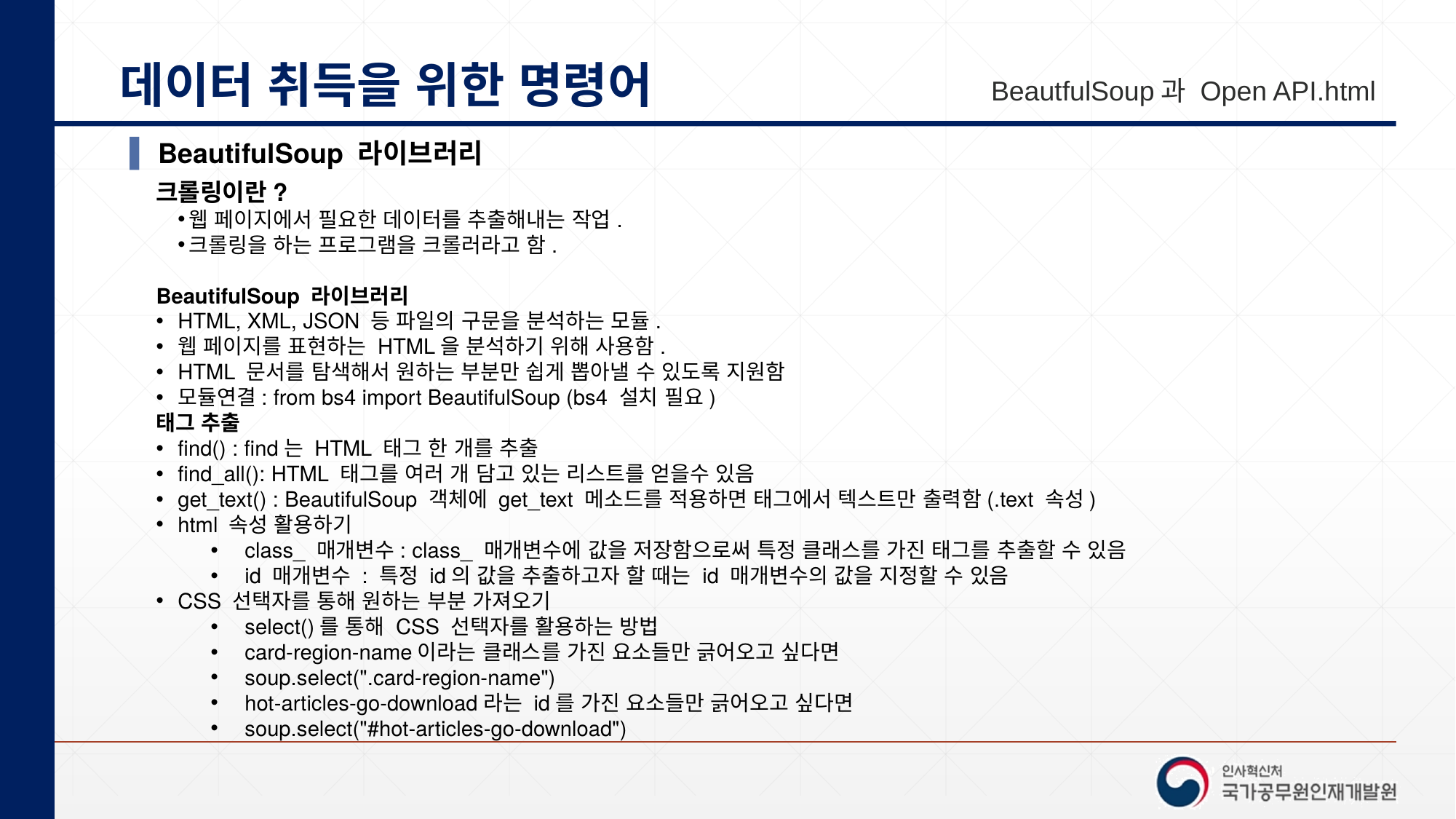

# 데이터 취득을 위한 명령어
 BeautfulSoup과 Open API.html
BeautifulSoup 라이브러리
크롤링이란?
웹 페이지에서 필요한 데이터를 추출해내는 작업.
크롤링을 하는 프로그램을 크롤러라고 함.

BeautifulSoup 라이브러리
HTML, XML, JSON 등 파일의 구문을 분석하는 모듈.
웹 페이지를 표현하는 HTML을 분석하기 위해 사용함.
HTML 문서를 탐색해서 원하는 부분만 쉽게 뽑아낼 수 있도록 지원함
모듈연결: from bs4 import BeautifulSoup (bs4 설치 필요)
태그 추출
find() : find는 HTML 태그 한 개를 추출
find_all(): HTML 태그를 여러 개 담고 있는 리스트를 얻을수 있음
get_text() : BeautifulSoup 객체에 get_text 메소드를 적용하면 태그에서 텍스트만 출력함(.text 속성)
html 속성 활용하기
class_ 매개변수: class_ 매개변수에 값을 저장함으로써 특정 클래스를 가진 태그를 추출할 수 있음
id 매개변수 : 특정 id의 값을 추출하고자 할 때는 id 매개변수의 값을 지정할 수 있음
CSS 선택자를 통해 원하는 부분 가져오기
select()를 통해 CSS 선택자를 활용하는 방법
card-region-name이라는 클래스를 가진 요소들만 긁어오고 싶다면
soup.select(".card-region-name")
hot-articles-go-download라는 id를 가진 요소들만 긁어오고 싶다면
soup.select("#hot-articles-go-download")